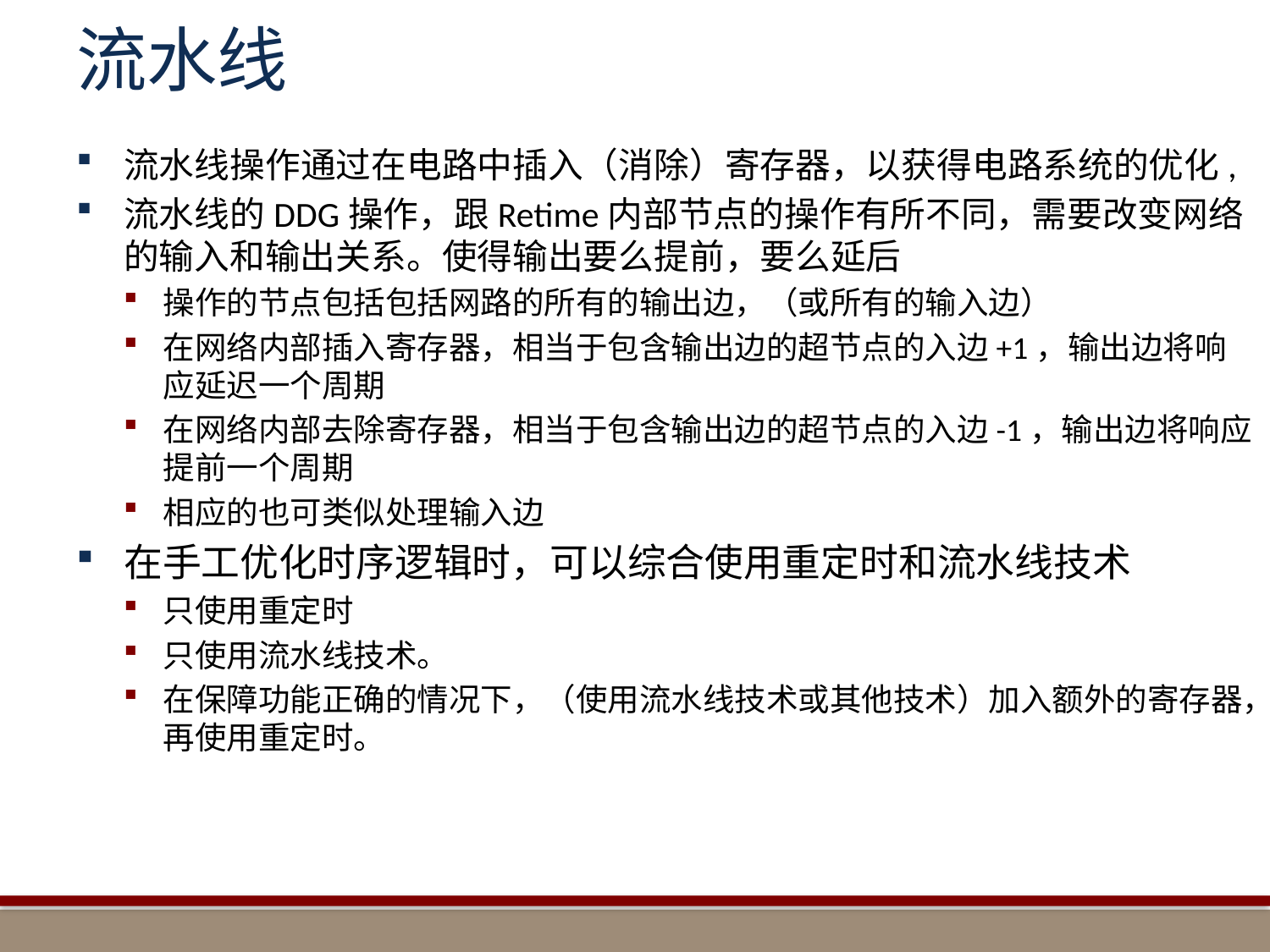

# 流水线
流水线操作通过在电路中插入（消除）寄存器，以获得电路系统的优化,
流水线的DDG操作，跟Retime内部节点的操作有所不同，需要改变网络的输入和输出关系。使得输出要么提前，要么延后
操作的节点包括包括网路的所有的输出边，（或所有的输入边）
在网络内部插入寄存器，相当于包含输出边的超节点的入边+1，输出边将响应延迟一个周期
在网络内部去除寄存器，相当于包含输出边的超节点的入边-1，输出边将响应提前一个周期
相应的也可类似处理输入边
在手工优化时序逻辑时，可以综合使用重定时和流水线技术
只使用重定时
只使用流水线技术。
在保障功能正确的情况下，（使用流水线技术或其他技术）加入额外的寄存器，再使用重定时。